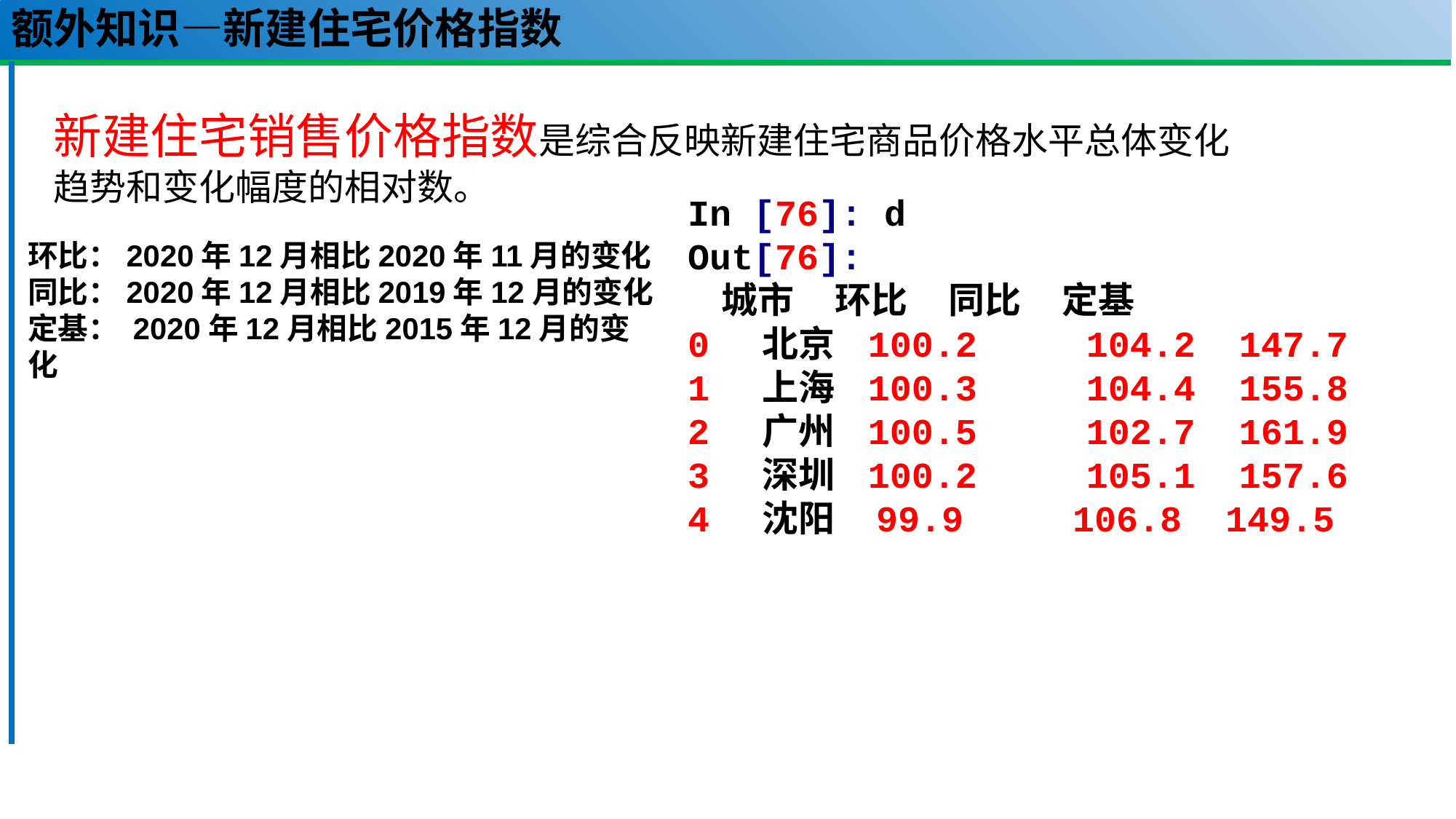

# 额外知识—新建住宅价格指数
新建住宅销售价格指数是综合反映新建住宅商品价格水平总体变化趋势和变化幅度的相对数。
In [76]: d
Out[76]:
   城市     环比     同比     定基
0  北京   100.2     104.2  147.7
1  上海   100.3     104.4  155.8
2  广州   100.5     102.7  161.9
3  深圳   100.2     105.1  157.6
4  沈阳    99.9     106.8  149.5
环比：2020年12月相比2020年11月的变化
同比：2020年12月相比2019年12月的变化
定基： 2020年12月相比2015年12月的变化